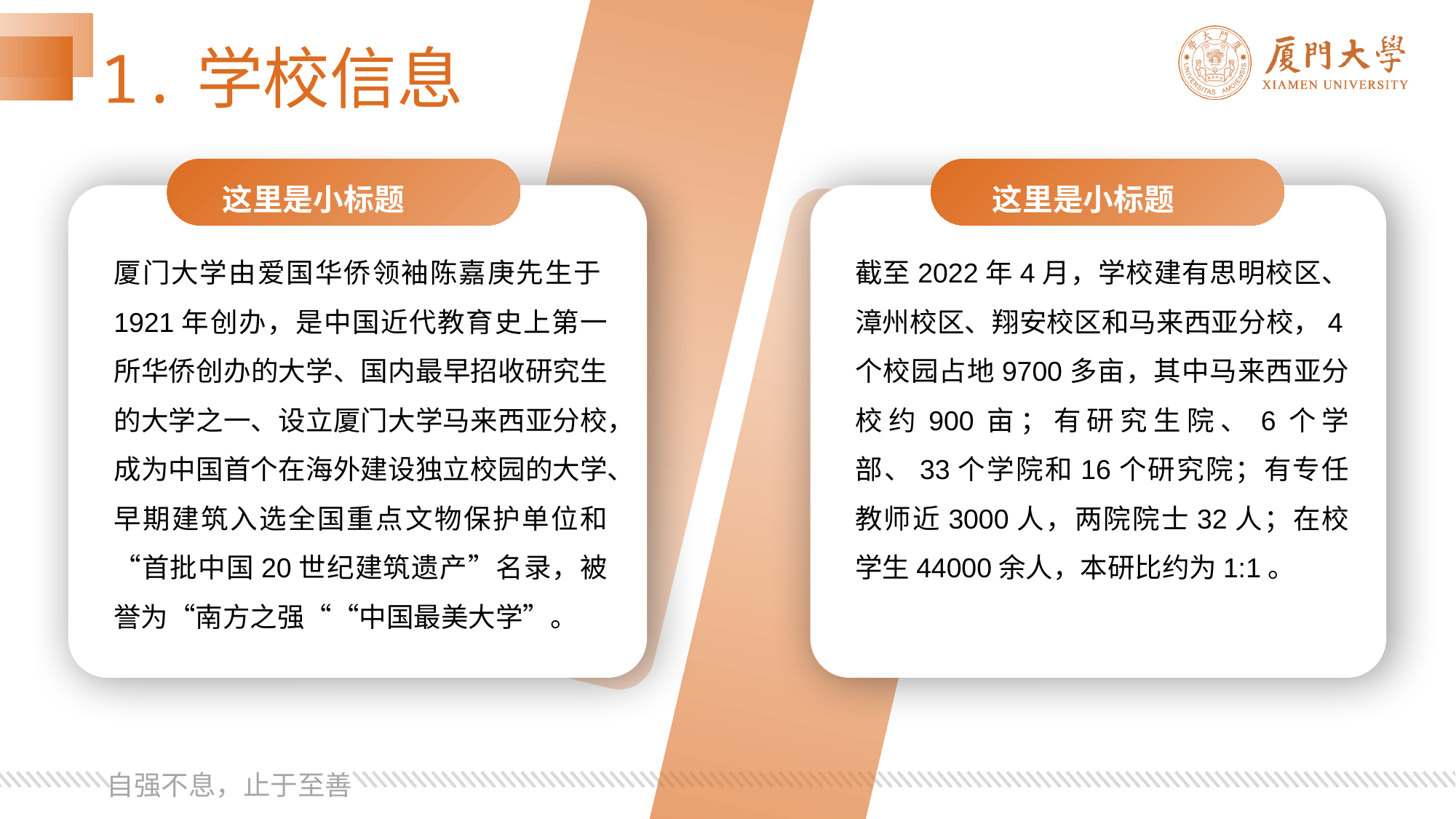

这里是小标题
这里是小标题

厦门大学由爱国华侨领袖陈嘉庚先生于1921年创办，是中国近代教育史上第一所华侨创办的大学、国内最早招收研究生的大学之一、设立厦门大学马来西亚分校，成为中国首个在海外建设独立校园的大学、早期建筑入选全国重点文物保护单位和“首批中国20世纪建筑遗产”名录，被誉为“南方之强““中国最美大学”。
截至2022年4月，学校建有思明校区、漳州校区、翔安校区和马来西亚分校，4个校园占地9700多亩，其中马来西亚分校约900亩；有研究生院、6个学部、33个学院和16个研究院；有专任教师近3000人，两院院士32人；在校学生44000余人，本研比约为1:1。